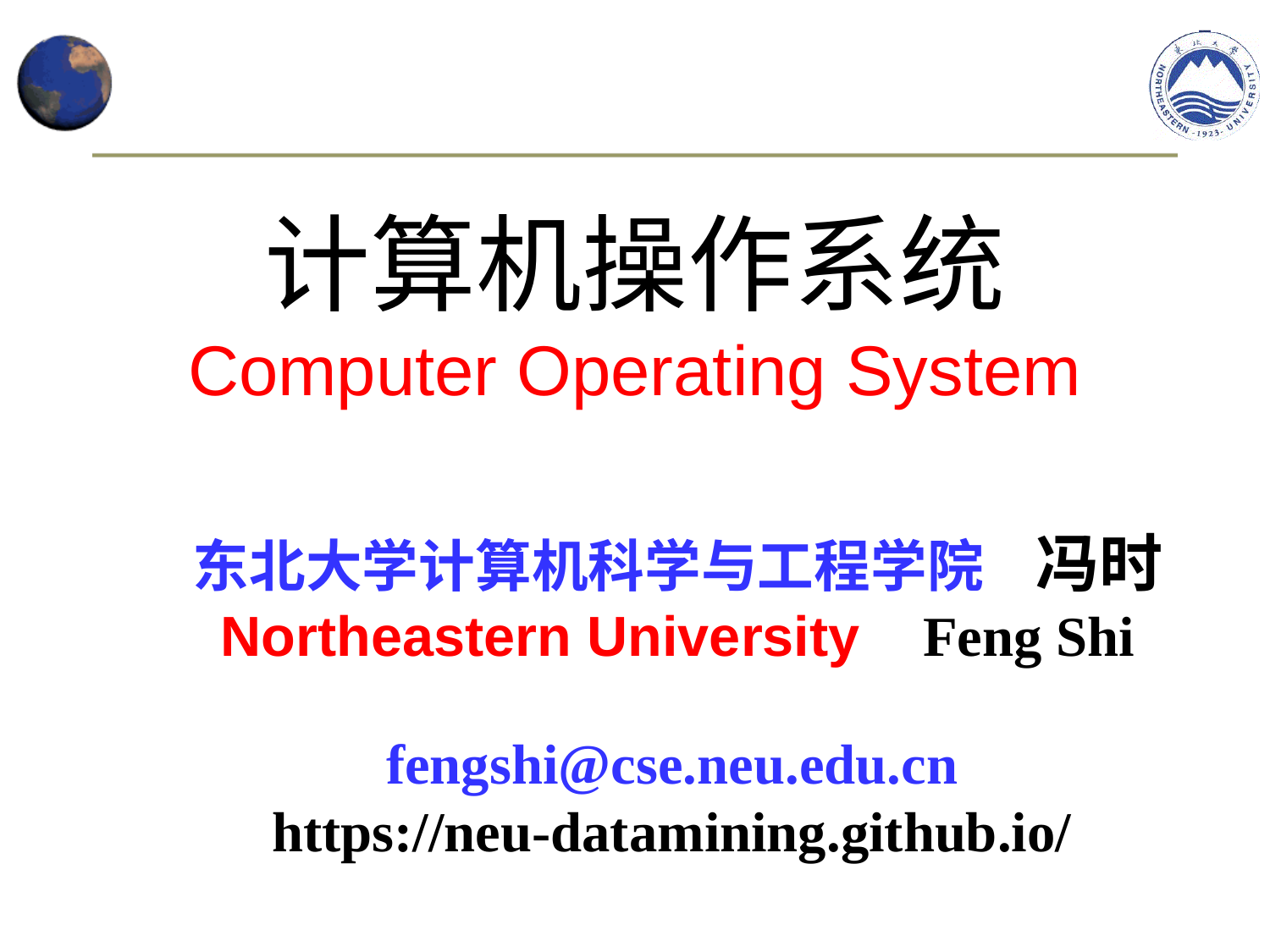

计算机操作系统
Computer Operating System
# 东北大学计算机科学与工程学院    冯时 Northeastern University    Feng Shi
fengshi@cse.neu.edu.cn
https://neu-datamining.github.io/